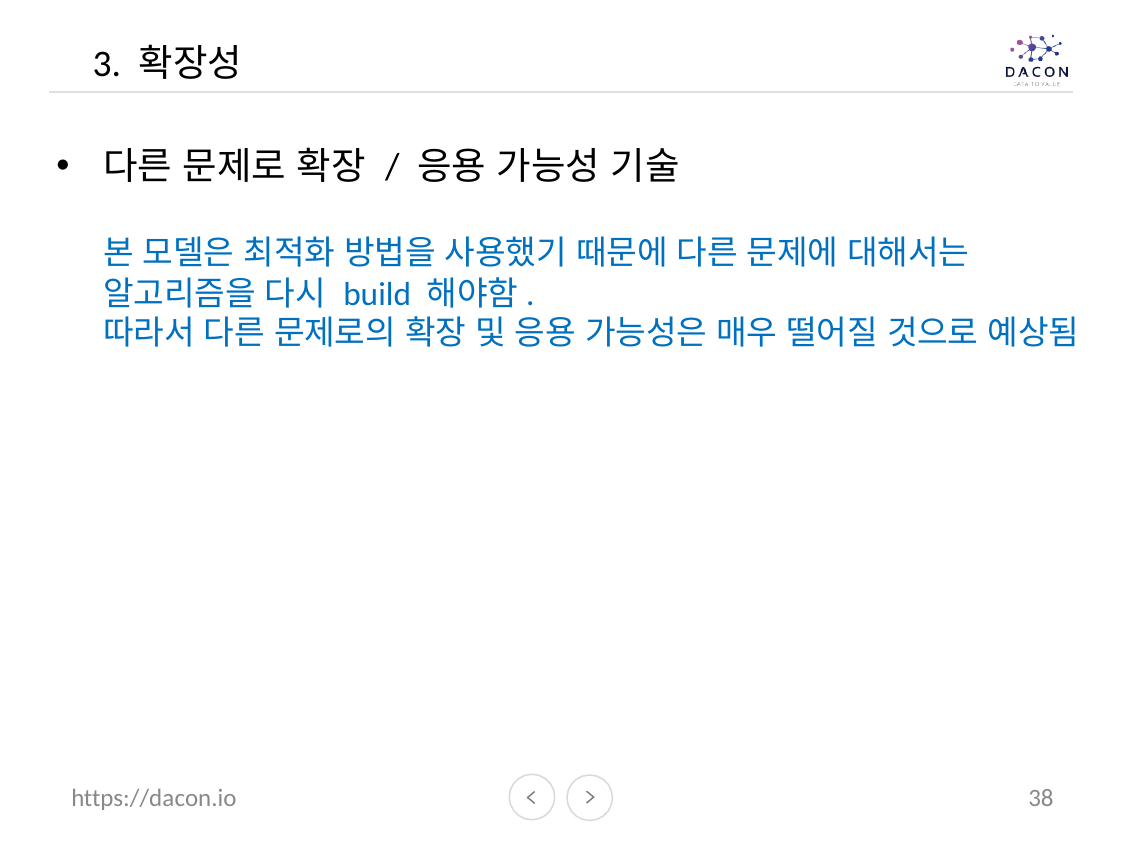

3. 확장성
다른 문제로 확장 / 응용 가능성 기술
본 모델은 최적화 방법을 사용했기 때문에 다른 문제에 대해서는 알고리즘을 다시 build 해야함.
따라서 다른 문제로의 확장 및 응용 가능성은 매우 떨어질 것으로 예상됨
https://dacon.io
38